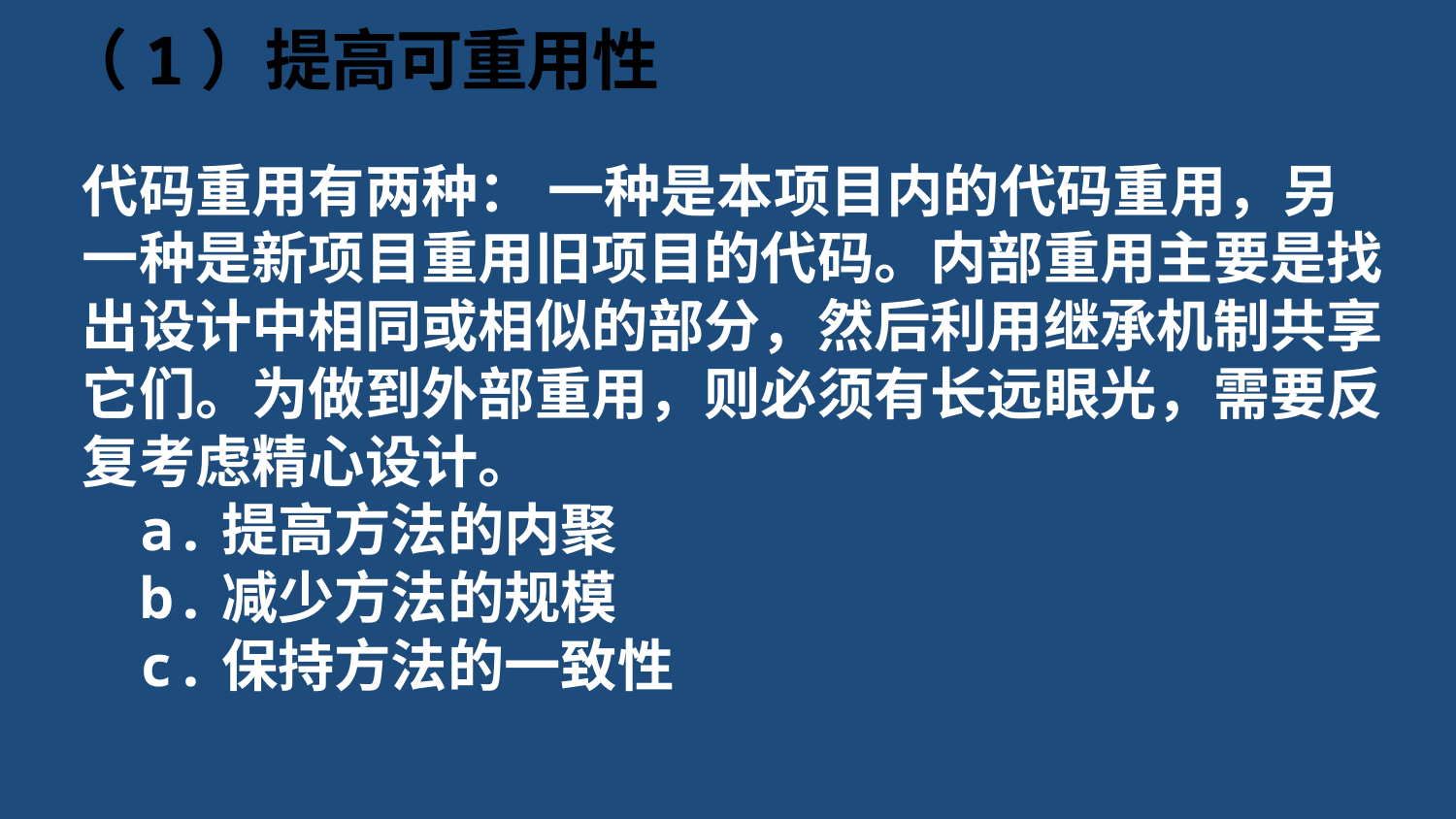

# （1）提高可重用性
代码重用有两种： 一种是本项目内的代码重用，另一种是新项目重用旧项目的代码。内部重用主要是找出设计中相同或相似的部分，然后利用继承机制共享它们。为做到外部重用，则必须有长远眼光，需要反复考虑精心设计。
a.提高方法的内聚
b.减少方法的规模
c.保持方法的一致性